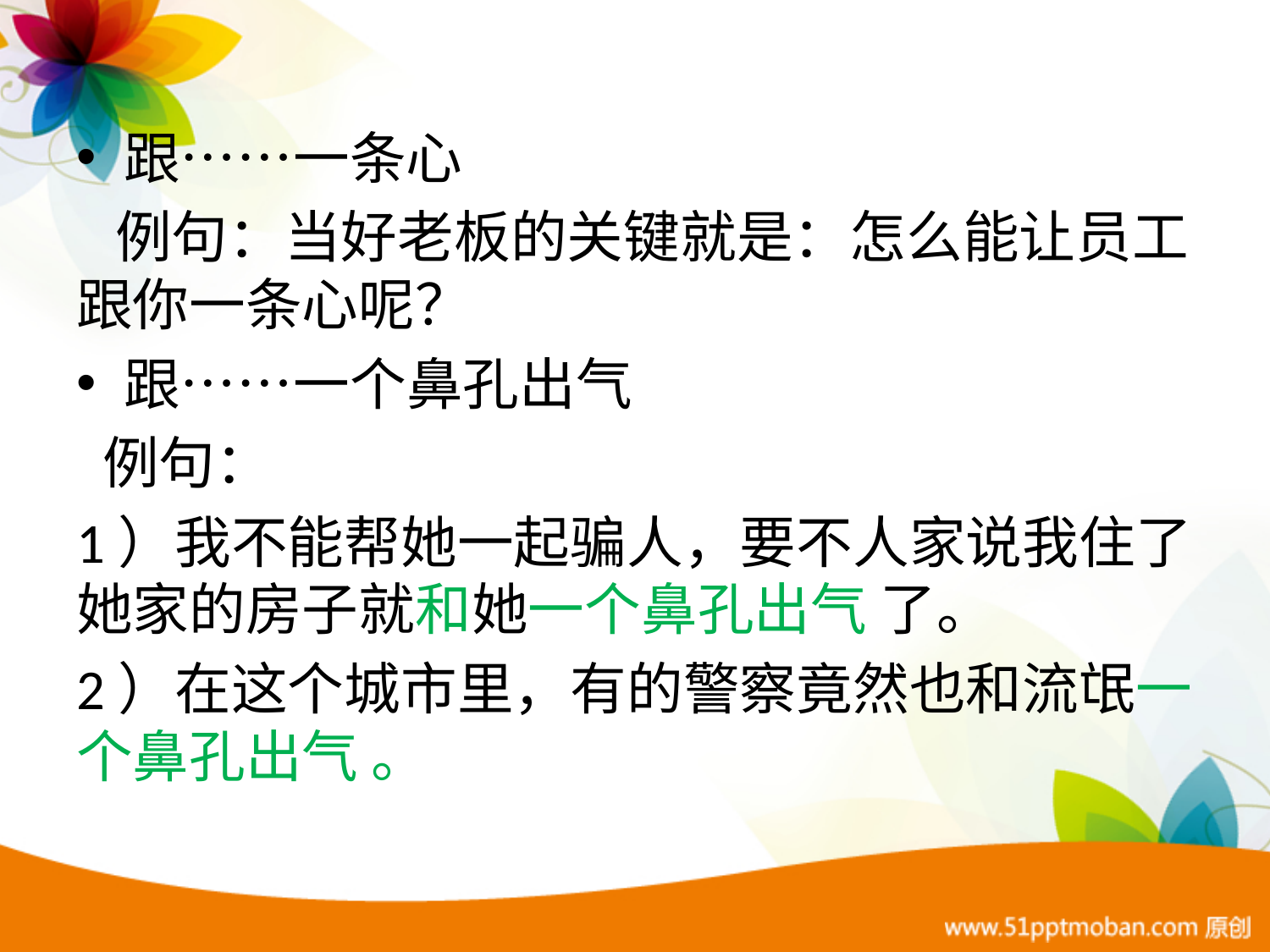

#
跟……一条心
  例句：当好老板的关键就是：怎么能让员工跟你一条心呢？
跟……一个鼻孔出气
 例句：
1）我不能帮她一起骗人，要不人家说我住了她家的房子就和她一个鼻孔出气 了。
2）在这个城市里，有的警察竟然也和流氓一个鼻孔出气 。